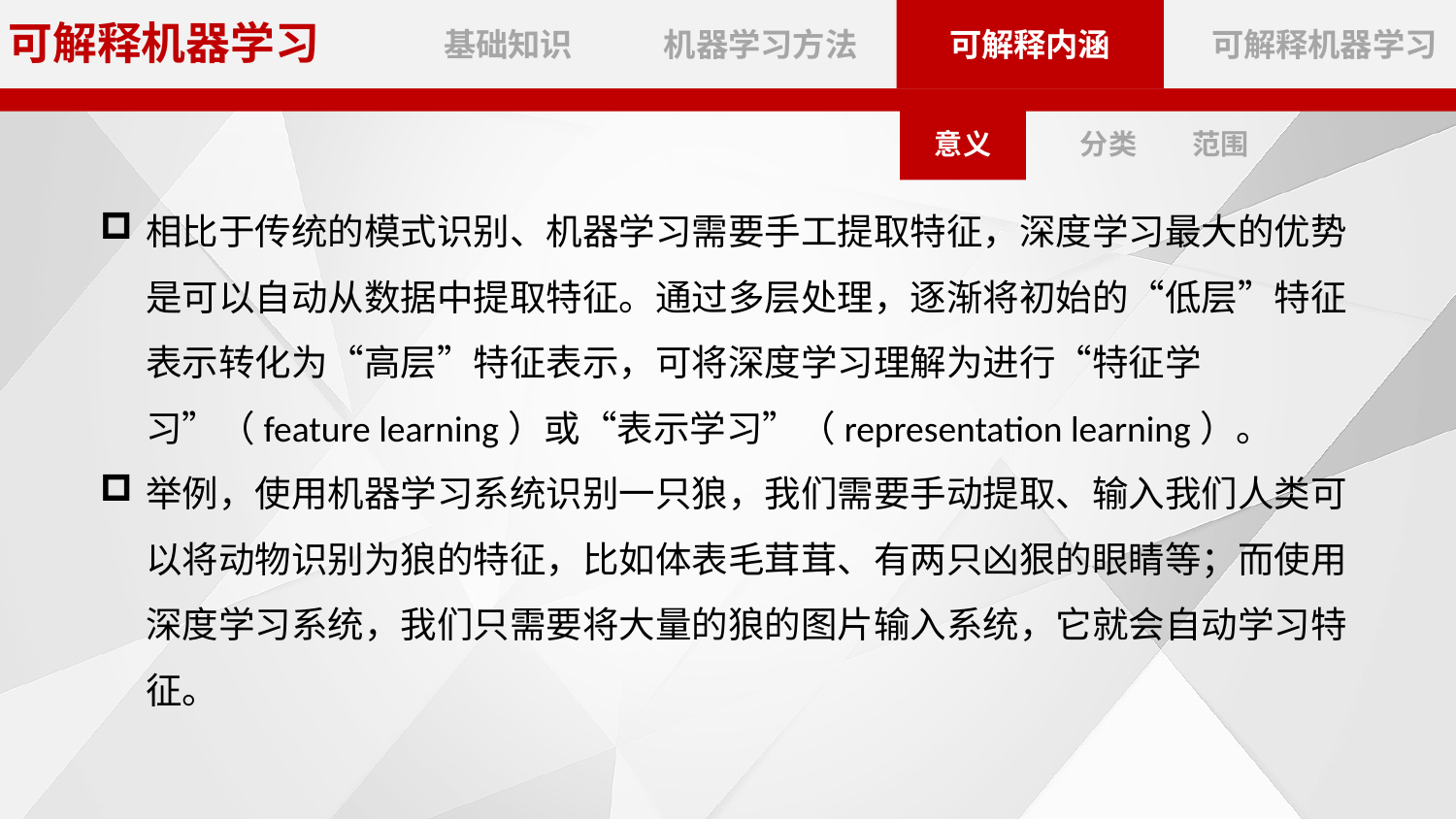

相⽐于传统的模式识别、机器学习需要⼿⼯提取特征，深度学习最⼤的优势是可以⾃动从数据中提取特征。通过多层处理，逐渐将初始的“低层”特征表示转化为“高层”特征表示，可将深度学习理解为进行“特征学习”（feature learning）或“表示学习”（representation learning）。
举例，使⽤机器学习系统识别⼀只狼，我们需要⼿动提取、输⼊我们⼈类可以将动物识别为狼的特征，⽐如体表⽑茸茸、有两只凶狠的眼睛等；⽽使⽤深度学习系统，我们只需要将⼤量的狼的图⽚输⼊系统，它就会⾃动学习特征。